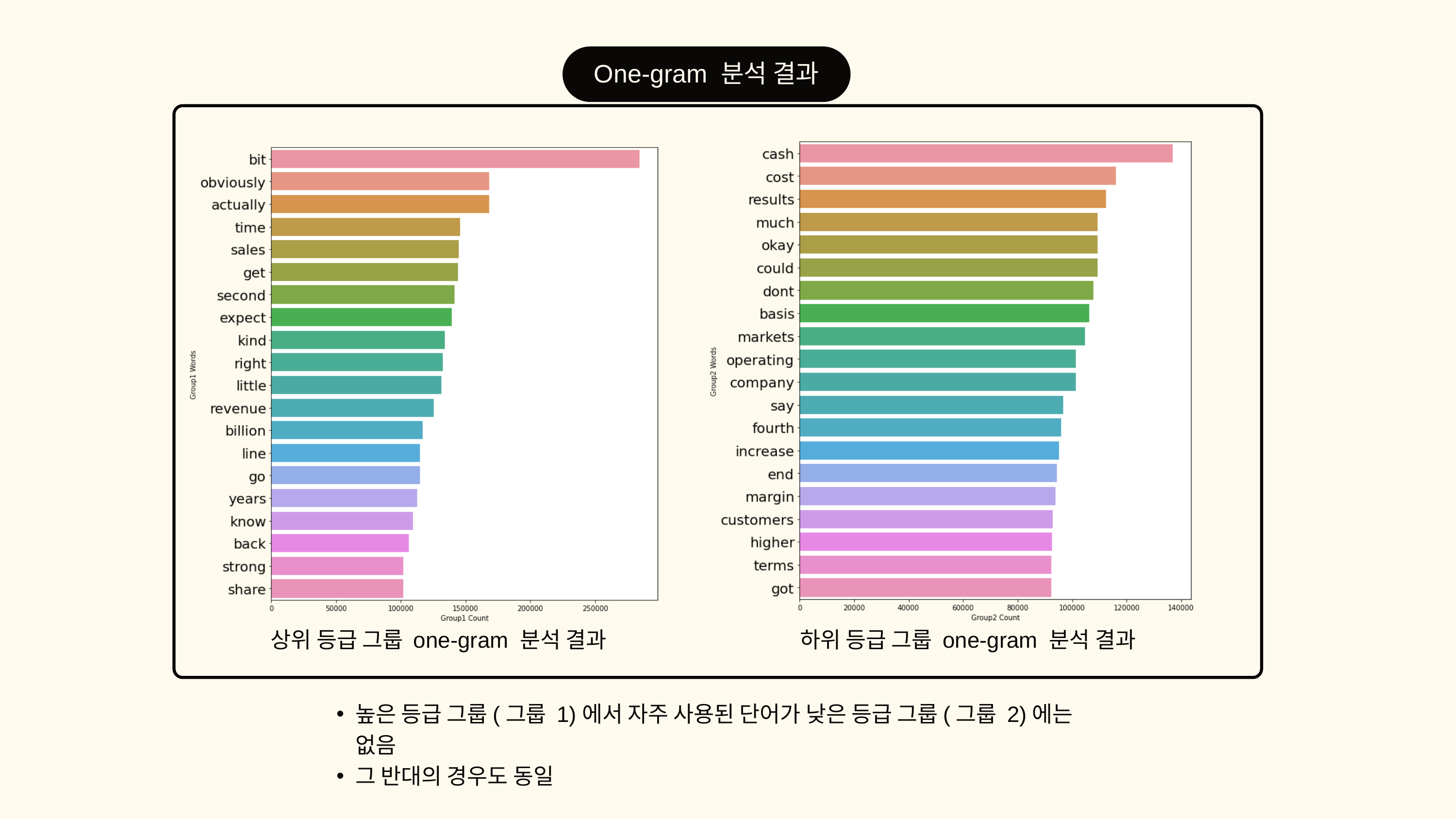

One-gram 분석 결과

상위 등급 그룹 one-gram 분석 결과
하위 등급 그룹 one-gram 분석 결과

높은 등급 그룹(그룹 1)에서 자주 사용된 단어가 낮은 등급 그룹(그룹 2)에는 없음
그 반대의 경우도 동일